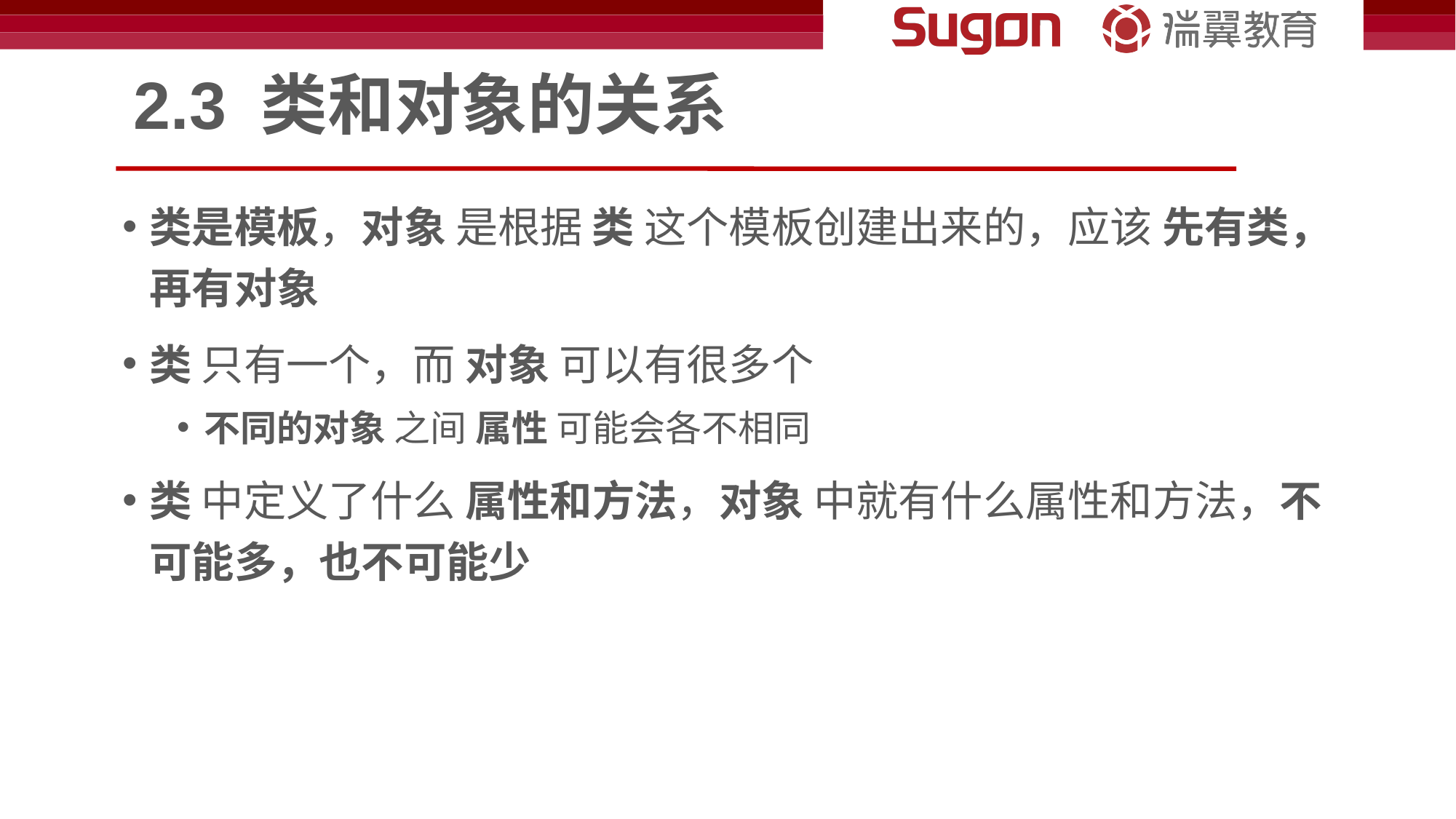

# 2.3 类和对象的关系
类是模板，对象 是根据 类 这个模板创建出来的，应该 先有类，再有对象
类 只有一个，而 对象 可以有很多个
不同的对象 之间 属性 可能会各不相同
类 中定义了什么 属性和方法，对象 中就有什么属性和方法，不可能多，也不可能少